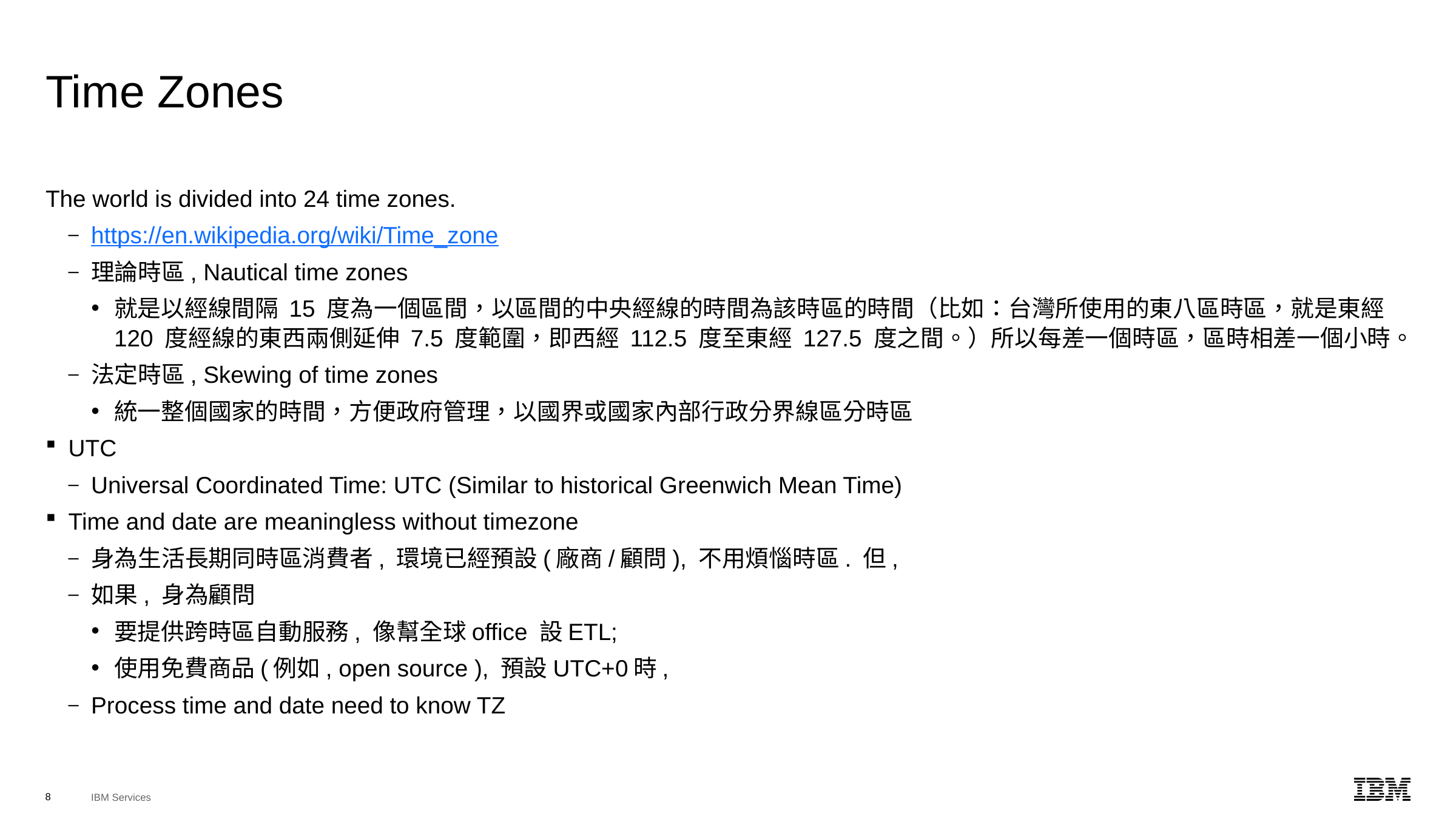

# Time Zones
The world is divided into 24 time zones.
https://en.wikipedia.org/wiki/Time_zone
理論時區, Nautical time zones
就是以經線間隔 15 度為一個區間，以區間的中央經線的時間為該時區的時間（比如：台灣所使用的東八區時區，就是東經 120 度經線的東西兩側延伸 7.5 度範圍，即西經 112.5 度至東經 127.5 度之間。）所以每差一個時區，區時相差一個小時。
法定時區, Skewing of time zones
統一整個國家的時間，方便政府管理，以國界或國家內部行政分界線區分時區
UTC
Universal Coordinated Time: UTC (Similar to historical Greenwich Mean Time)
Time and date are meaningless without timezone
身為生活長期同時區消費者, 環境已經預設(廠商/顧問), 不用煩惱時區. 但,
如果, 身為顧問
要提供跨時區自動服務, 像幫全球office 設ETL;
使用免費商品(例如, open source ), 預設UTC+0時,
Process time and date need to know TZ